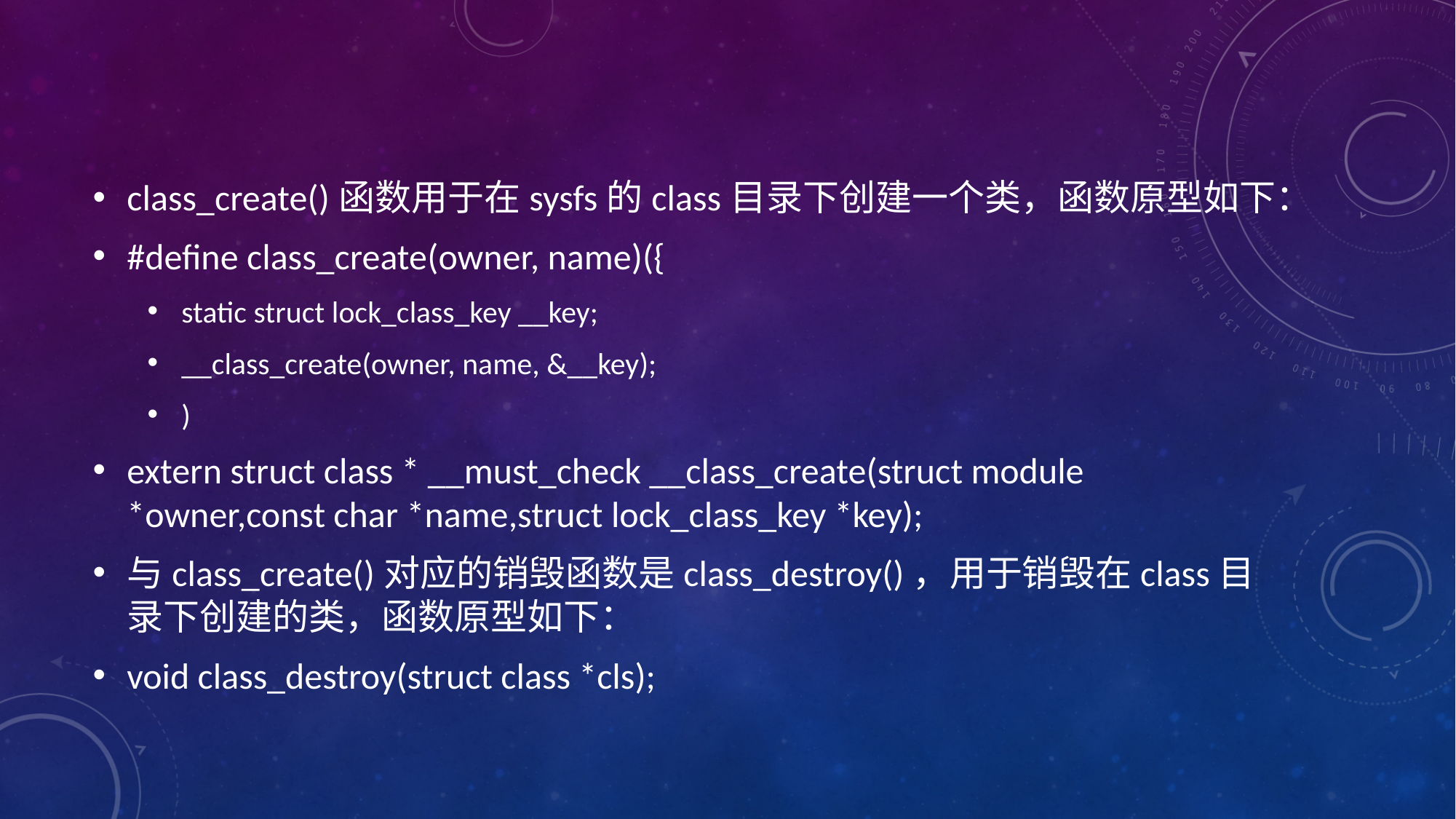

#
class_create()函数用于在sysfs的class目录下创建一个类，函数原型如下：
#define class_create(owner, name)({
static struct lock_class_key __key;
__class_create(owner, name, &__key);
)
extern struct class * __must_check __class_create(struct module *owner,const char *name,struct lock_class_key *key);
与class_create()对应的销毁函数是class_destroy()，用于销毁在class目录下创建的类，函数原型如下：
void class_destroy(struct class *cls);